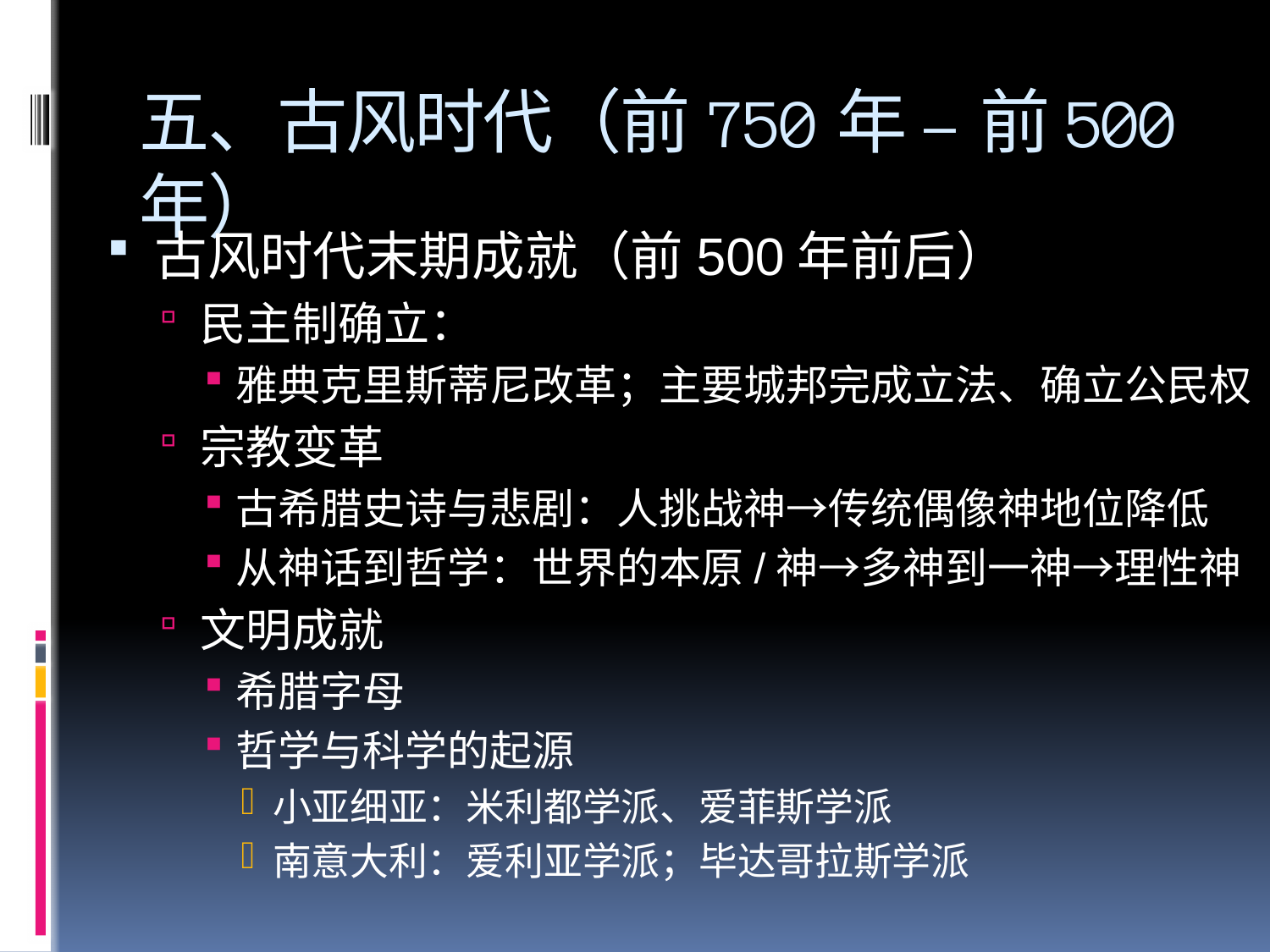

# 五、古风时代（前750年-前500年）
古风时代末期成就（前500年前后）
民主制确立：
雅典克里斯蒂尼改革；主要城邦完成立法、确立公民权
宗教变革
古希腊史诗与悲剧：人挑战神→传统偶像神地位降低
从神话到哲学：世界的本原/神→多神到一神→理性神
文明成就
希腊字母
哲学与科学的起源
小亚细亚：米利都学派、爱菲斯学派
南意大利：爱利亚学派；毕达哥拉斯学派